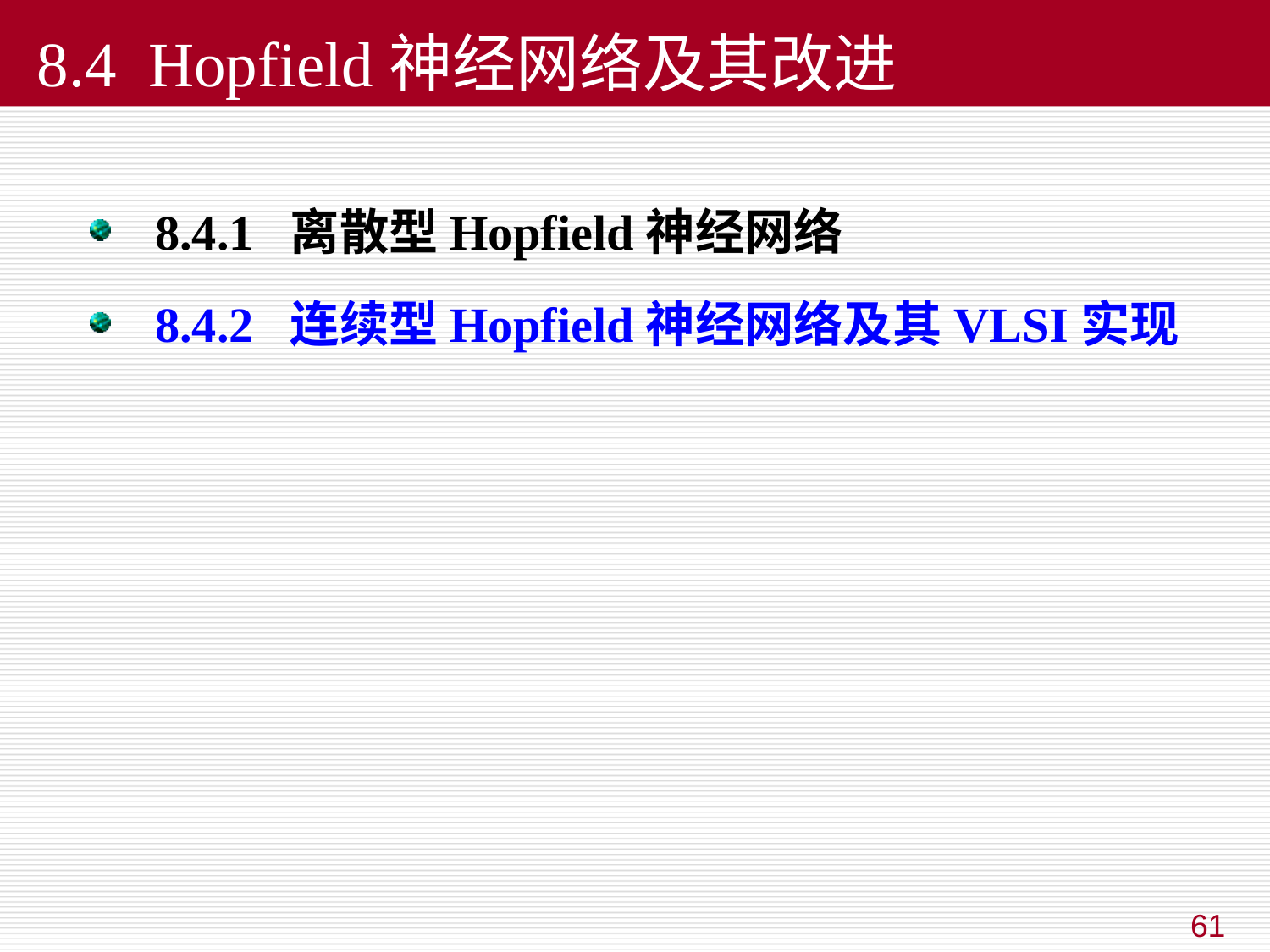

# 8.4  Hopfield神经网络及其改进
8.4.1  离散型Hopfield神经网络
8.4.2  连续型Hopfield神经网络及其VLSI实现

61